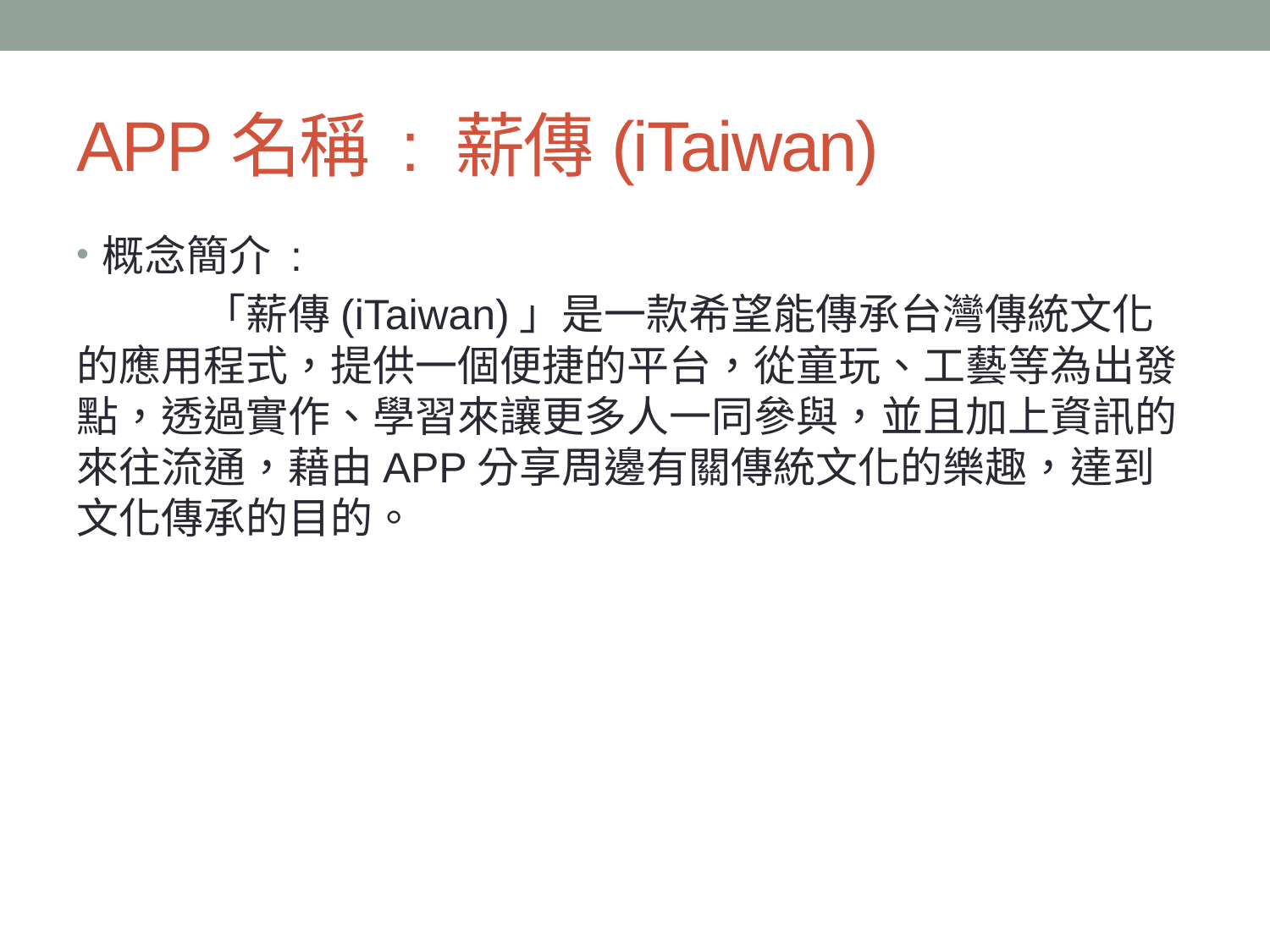

# APP名稱 : 薪傳(iTaiwan)
概念簡介 :
	「薪傳(iTaiwan)」是一款希望能傳承台灣傳統文化的應用程式，提供一個便捷的平台，從童玩、工藝等為出發點，透過實作、學習來讓更多人一同參與，並且加上資訊的來往流通，藉由APP分享周邊有關傳統文化的樂趣，達到文化傳承的目的。